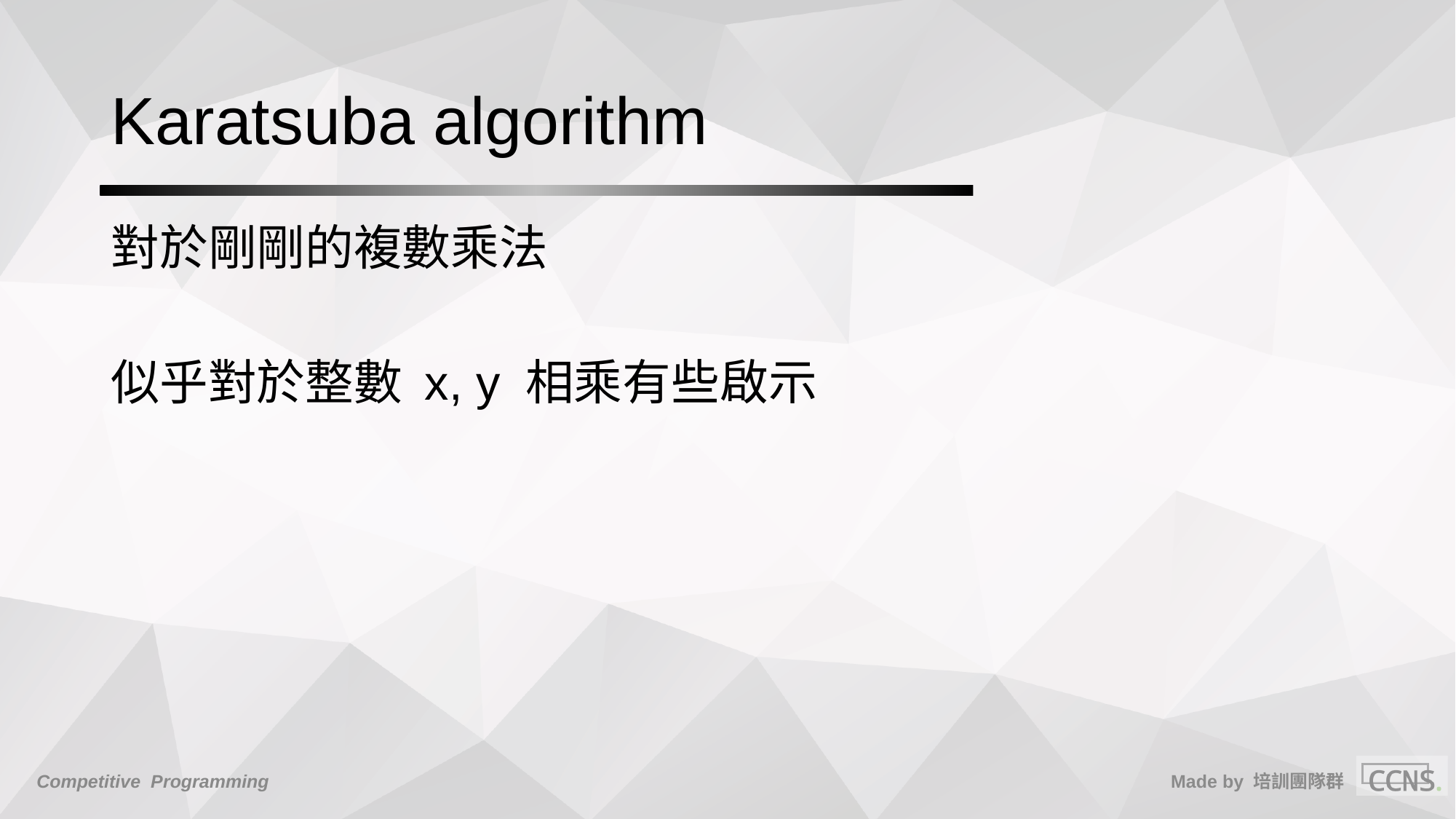

# Karatsuba algorithm
對於剛剛的複數乘法

似乎對於整數 x, y 相乘有些啟示